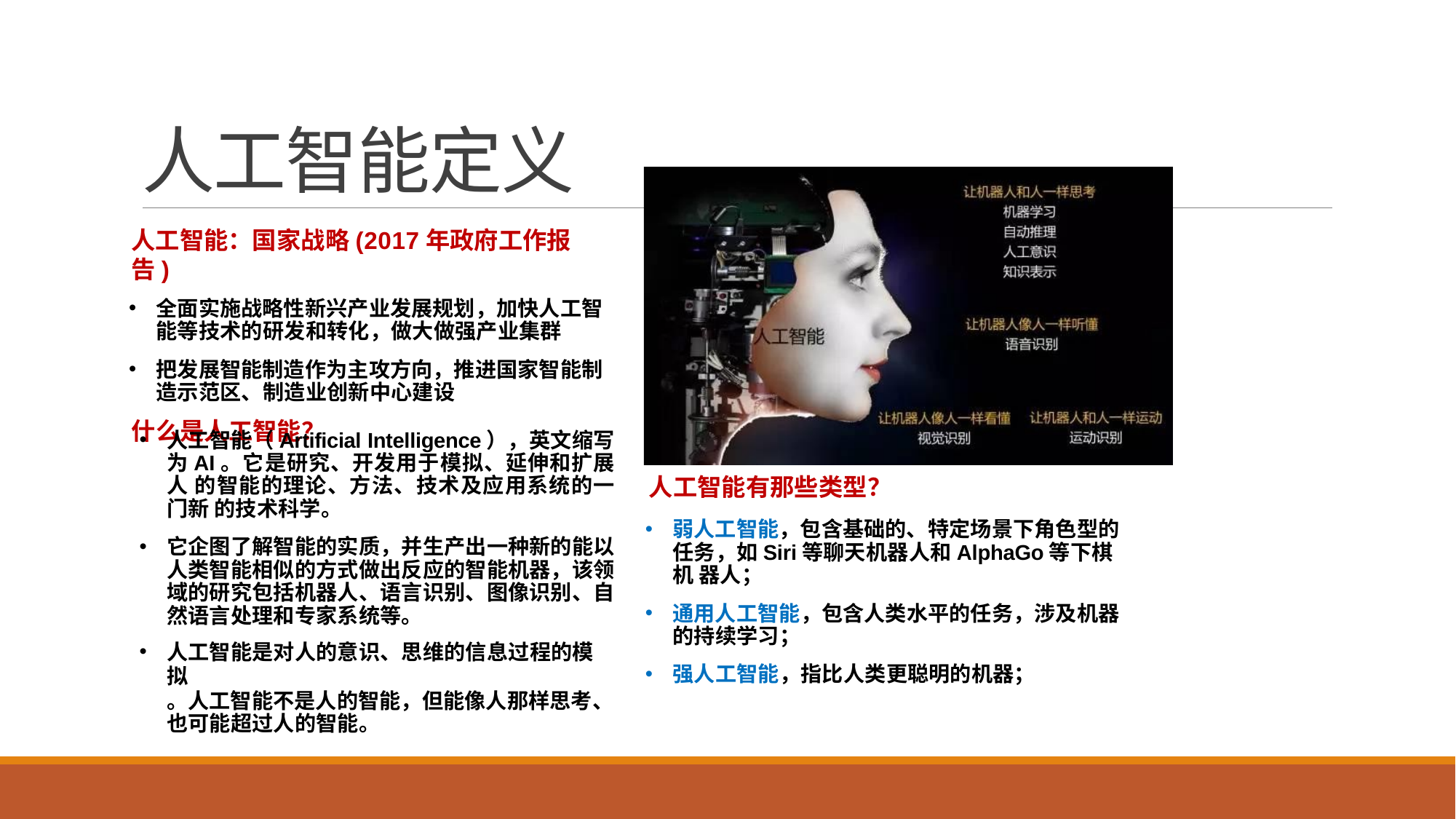

# 人工智能定义

人工智能：国家战略(2017年政府工作报告)
全面实施战略性新兴产业发展规划，加快人工智 能等技术的研发和转化，做大做强产业集群
把发展智能制造作为主攻方向，推进国家智能制 造示范区、制造业创新中心建设
什么是人工智能？

人工智能（Artificial Intelligence），英文缩写 为AI。它是研究、开发用于模拟、延伸和扩展人 的智能的理论、方法、技术及应用系统的一门新 的技术科学。
它企图了解智能的实质，并生产出一种新的能以 人类智能相似的方式做出反应的智能机器，该领 域的研究包括机器人、语言识别、图像识别、自 然语言处理和专家系统等。
人工智能是对人的意识、思维的信息过程的模拟
。人工智能不是人的智能，但能像人那样思考、 也可能超过人的智能。
人工智能有那些类型？
弱人工智能，包含基础的、特定场景下角色型的 任务，如Siri等聊天机器人和AlphaGo等下棋机 器人；
通用人工智能，包含人类水平的任务，涉及机器 的持续学习；
强人工智能，指比人类更聪明的机器；